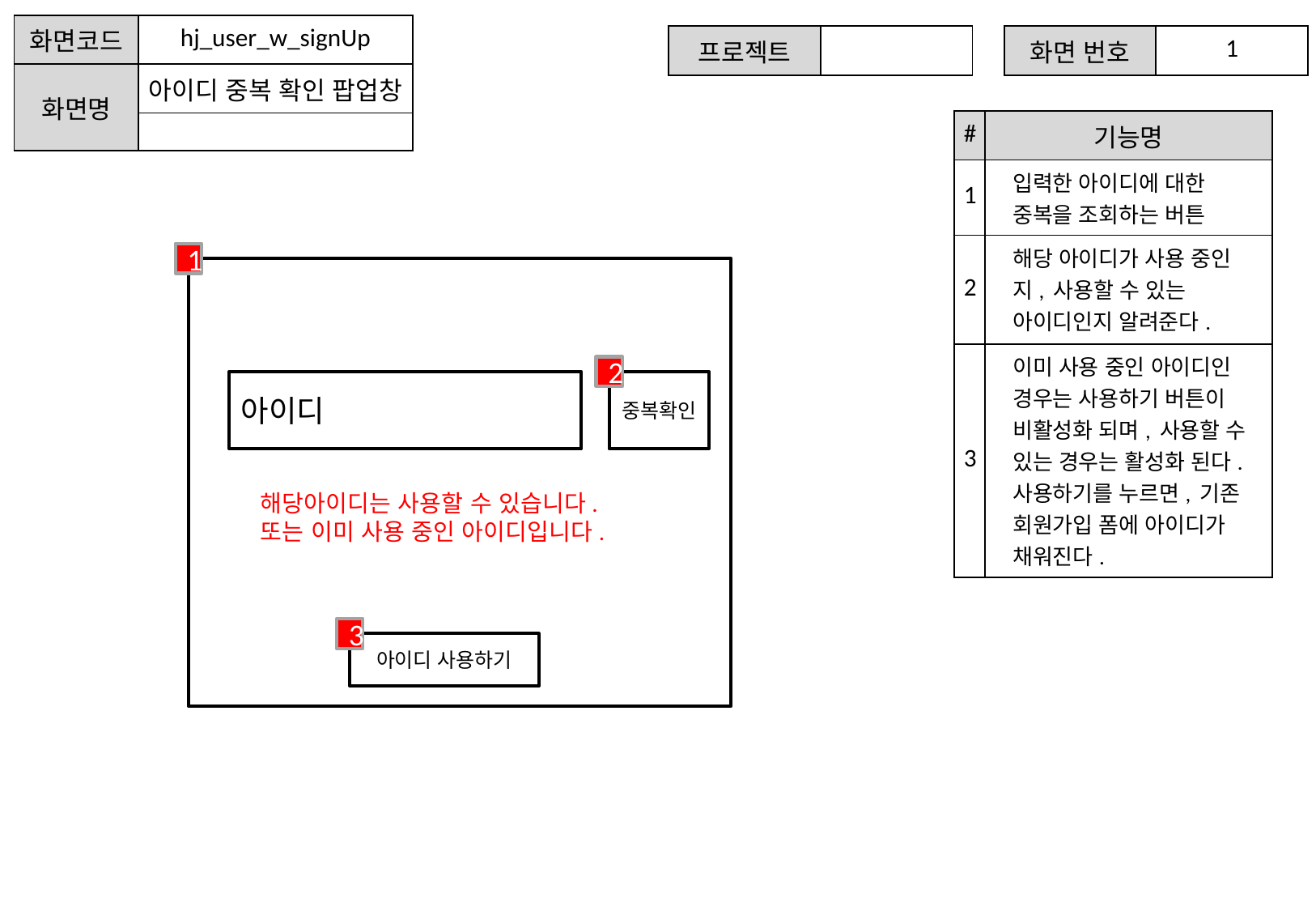

| 화면코드 | hj\_user\_w\_signUp |
| --- | --- |
| 화면명 | 아이디 중복 확인 팝업창 |
|  |  |
| 프로젝트 |  |
| --- | --- |
| 화면 번호 | 1 |
| --- | --- |
| # | 기능명 |
| --- | --- |
| 1 | 입력한 아이디에 대한 중복을 조회하는 버튼 |
| 2 | 해당 아이디가 사용 중인지, 사용할 수 있는 아이디인지 알려준다. |
| 3 | 이미 사용 중인 아이디인 경우는 사용하기 버튼이 비활성화 되며, 사용할 수 있는 경우는 활성화 된다. 사용하기를 누르면, 기존 회원가입 폼에 아이디가 채워진다. |
1

2
아이디
중복확인
해당아이디는 사용할 수 있습니다.
또는 이미 사용 중인 아이디입니다.
3
아이디 사용하기